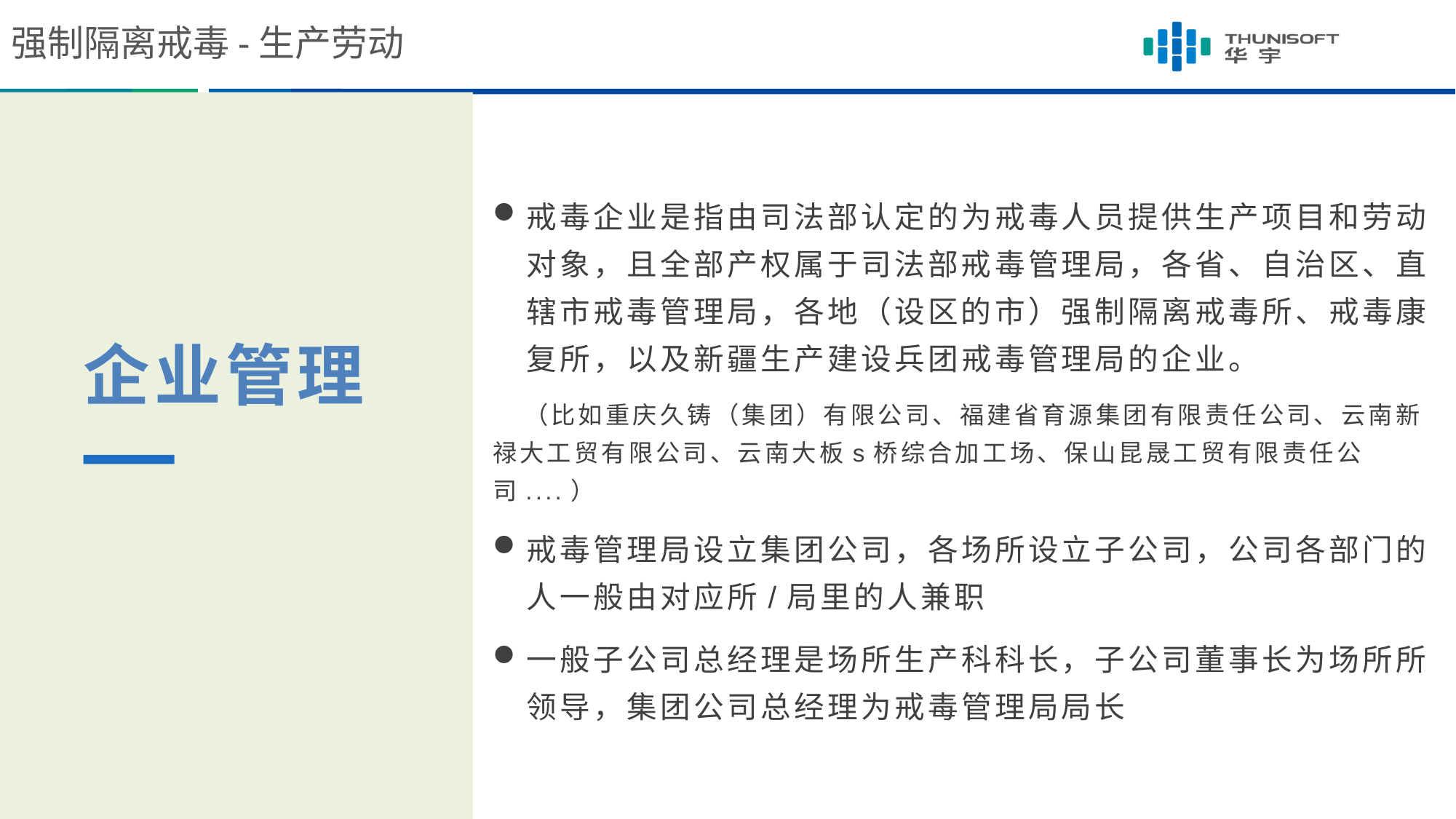

强制隔离戒毒-生产劳动

戒毒企业是指由司法部认定的为戒毒人员提供生产项目和劳动对象，且全部产权属于司法部戒毒管理局，各省、自治区、直辖市戒毒管理局，各地（设区的市）强制隔离戒毒所、戒毒康复所，以及新疆生产建设兵团戒毒管理局的企业。
   （比如重庆久铸（集团）有限公司、福建省育源集团有限责任公司、云南新禄大工贸有限公司、云南大板s桥综合加工场、保山昆晟工贸有限责任公司....）
戒毒管理局设立集团公司，各场所设立子公司，公司各部门的人一般由对应所/局里的人兼职
一般子公司总经理是场所生产科科长，子公司董事长为场所所领导，集团公司总经理为戒毒管理局局长
企业管理

90